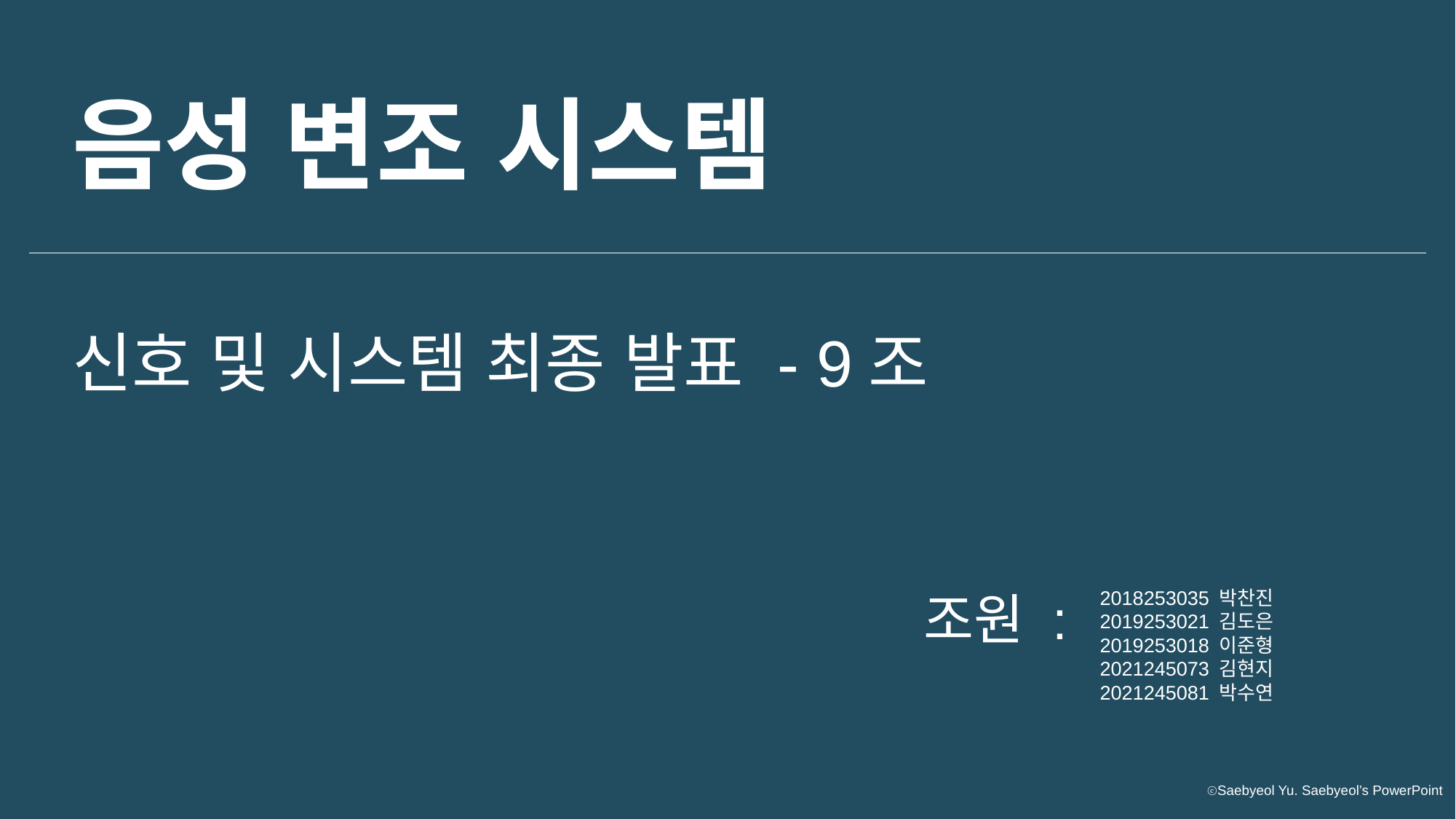

음성 변조 시스템

신호 및 시스템 최종 발표 - 9조
조원 :
2018253035 박찬진
2019253021 김도은
2019253018 이준형
2021245073 김현지
2021245081 박수연